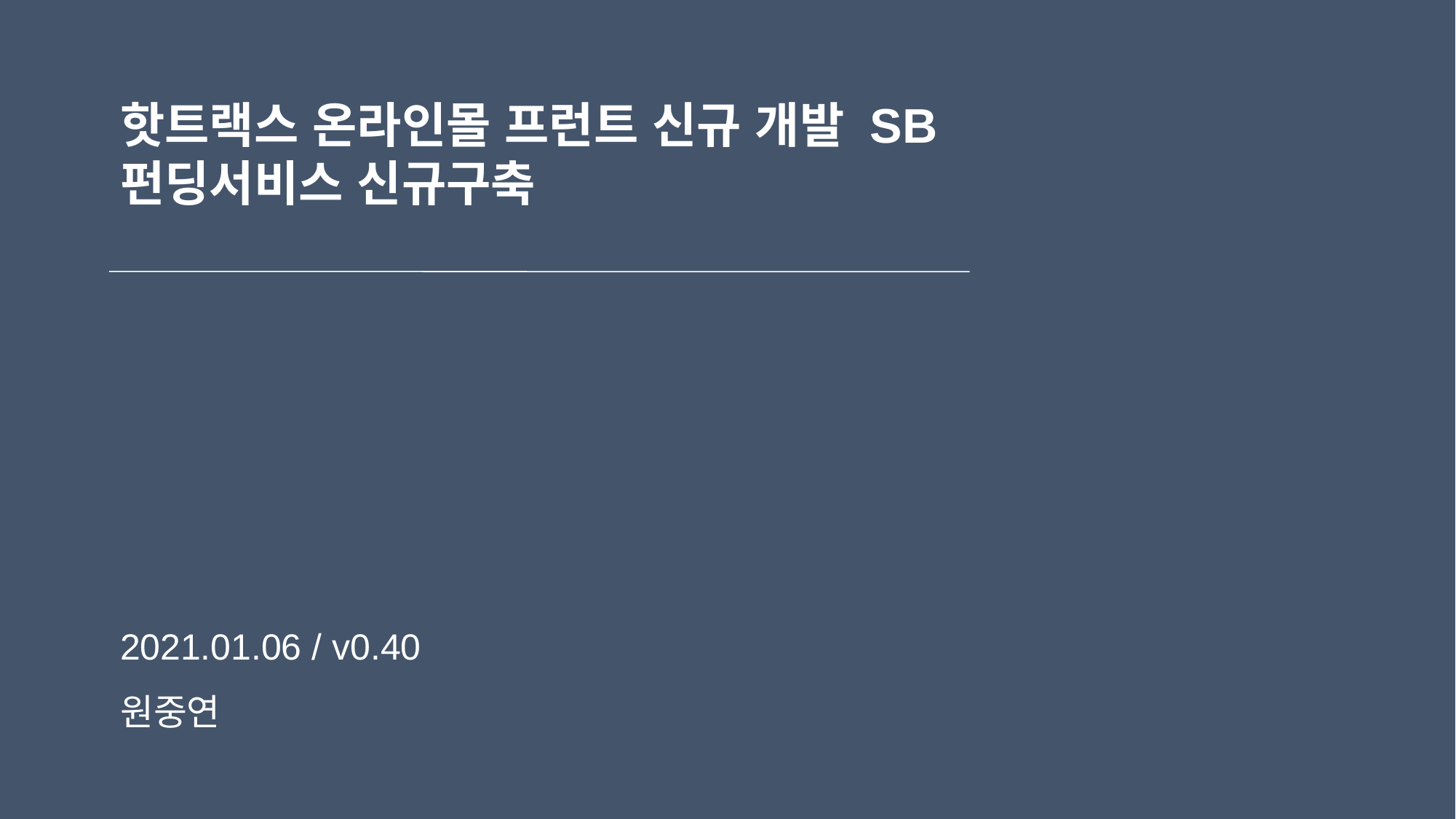

핫트랙스 온라인몰 프런트 신규 개발 SB
펀딩서비스 신규구축
2021.01.06 / v0.40
원중연